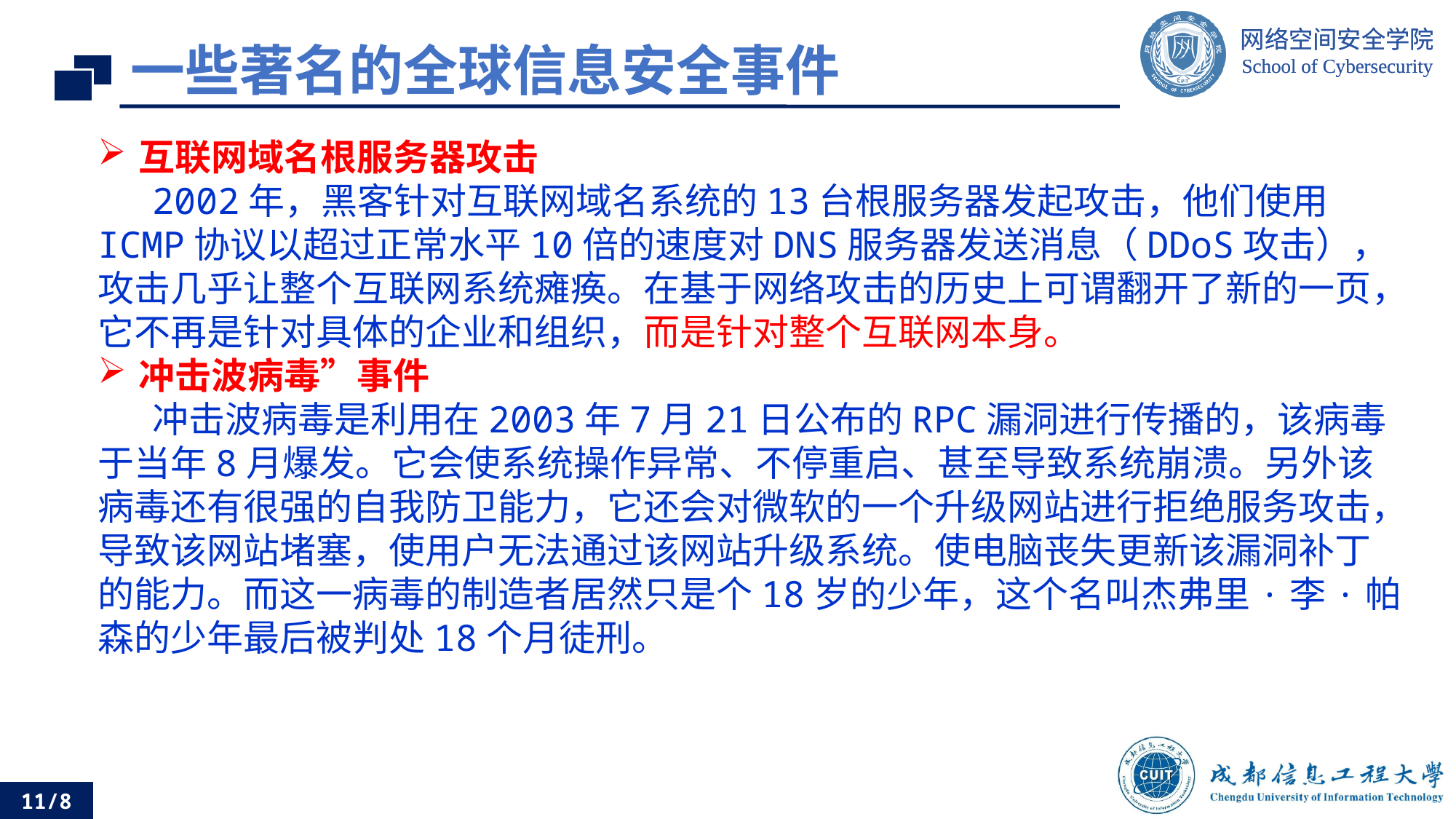

# 一些著名的全球信息安全事件
互联网域名根服务器攻击
2002年，黑客针对互联网域名系统的13台根服务器发起攻击，他们使用ICMP协议以超过正常水平10倍的速度对DNS服务器发送消息（DDoS攻击），攻击几乎让整个互联网系统瘫痪。在基于网络攻击的历史上可谓翻开了新的一页，它不再是针对具体的企业和组织，而是针对整个互联网本身。
冲击波病毒”事件
冲击波病毒是利用在2003年7月21日公布的RPC漏洞进行传播的，该病毒于当年8月爆发。它会使系统操作异常、不停重启、甚至导致系统崩溃。另外该病毒还有很强的自我防卫能力，它还会对微软的一个升级网站进行拒绝服务攻击，导致该网站堵塞，使用户无法通过该网站升级系统。使电脑丧失更新该漏洞补丁的能力。而这一病毒的制造者居然只是个18岁的少年，这个名叫杰弗里·李·帕森的少年最后被判处18个月徒刑。

11